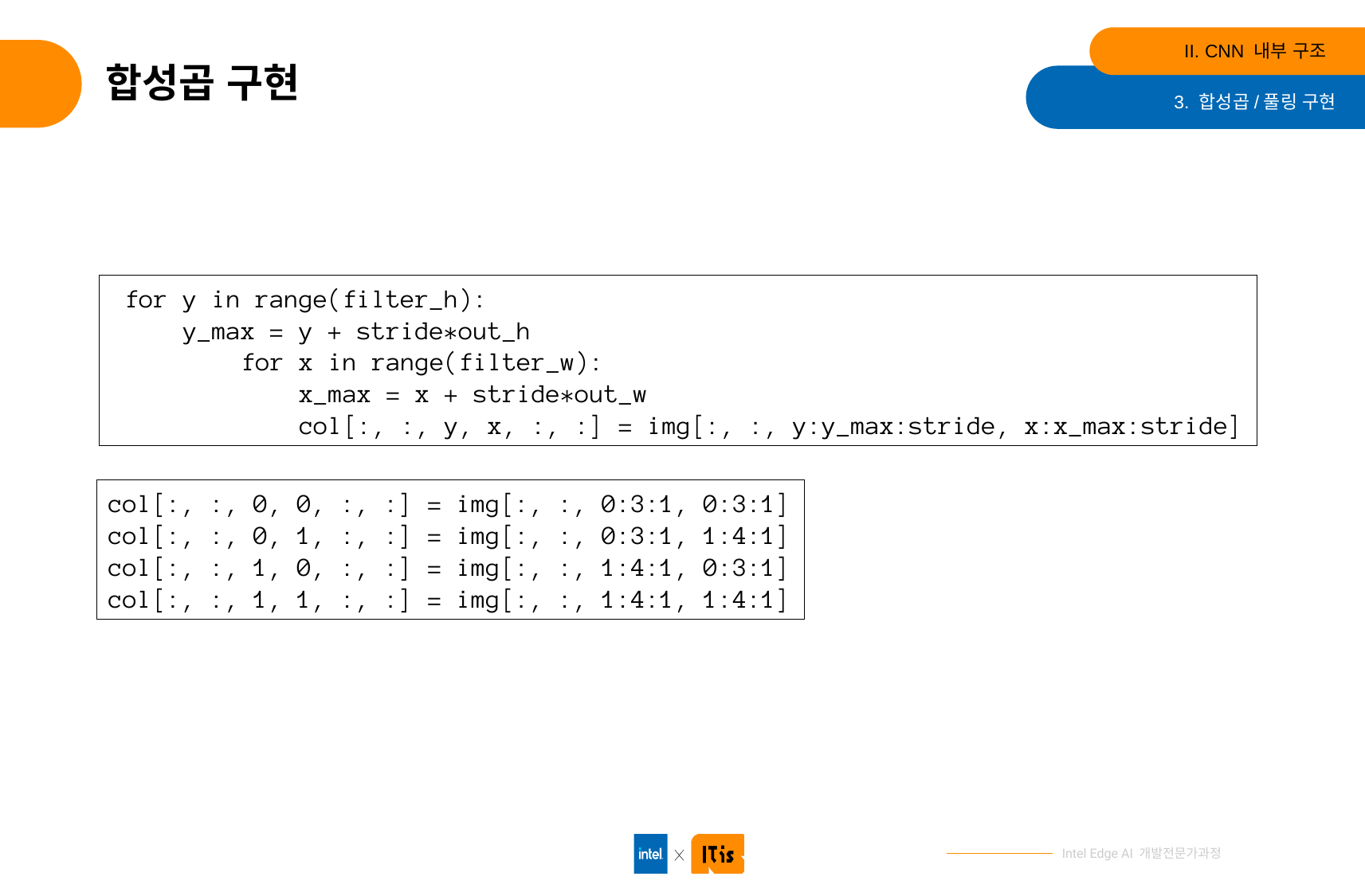

II. CNN 내부 구조
# 합성곱 구현
3. 합성곱/풀링 구현
 for y in range(filter_h):
     y_max = y + stride*out_h
         for x in range(filter_w):
             x_max = x + stride*out_w
             col[:, :, y, x, :, :] = img[:, :, y:y_max:stride, x:x_max:stride]
col[:, :, 0, 0, :, :] = img[:, :, 0:3:1, 0:3:1]
col[:, :, 0, 1, :, :] = img[:, :, 0:3:1, 1:4:1]
col[:, :, 1, 0, :, :] = img[:, :, 1:4:1, 0:3:1]
col[:, :, 1, 1, :, :] = img[:, :, 1:4:1, 1:4:1]